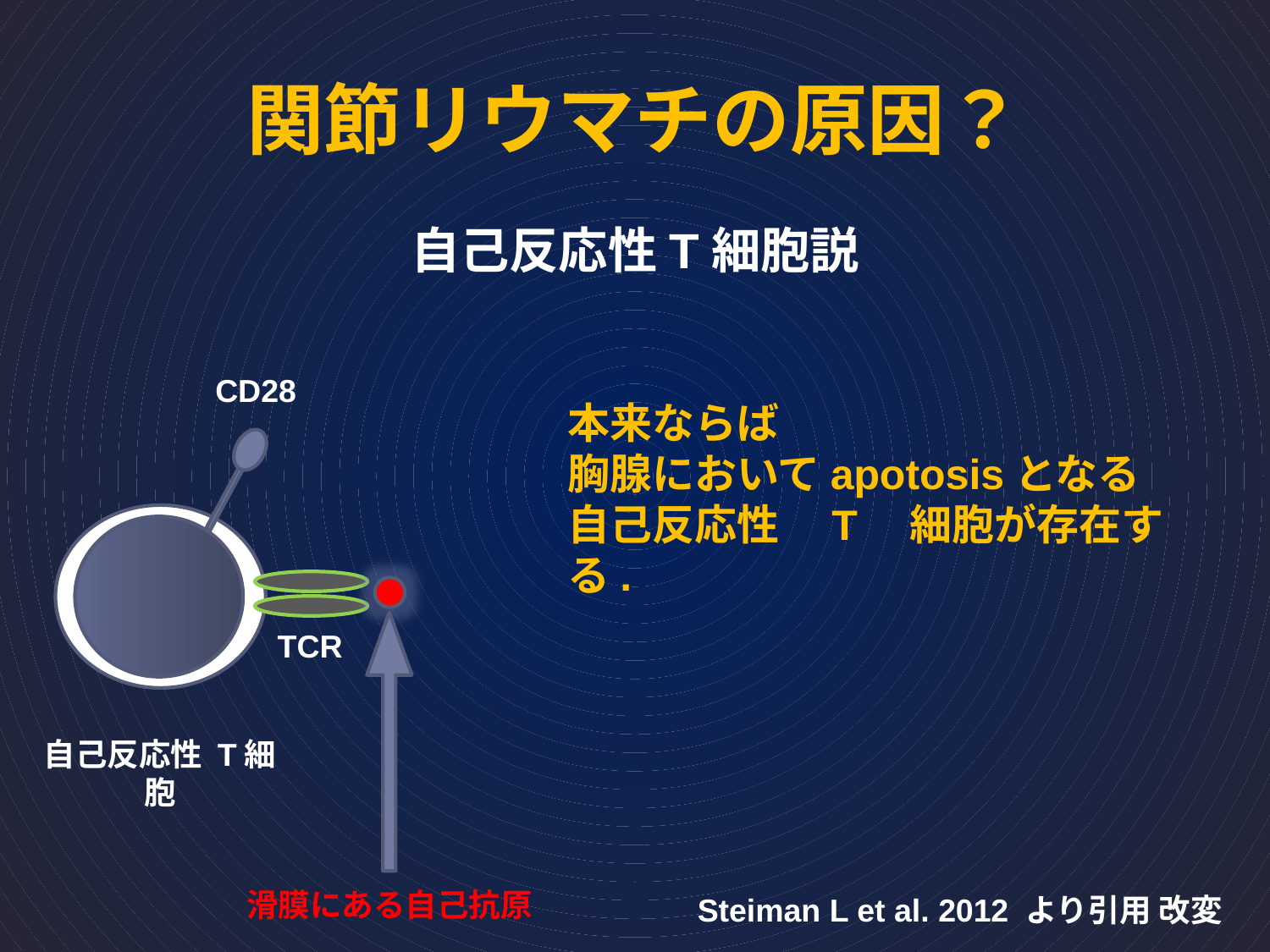

# 関節リウマチの原因？
自己反応性T細胞説
CD28
本来ならば
胸腺においてapotosisとなる
自己反応性　T　細胞が存在する.

TCR
自己反応性 T細胞
滑膜にある自己抗原
Steiman L et al. 2012 より引用 改変